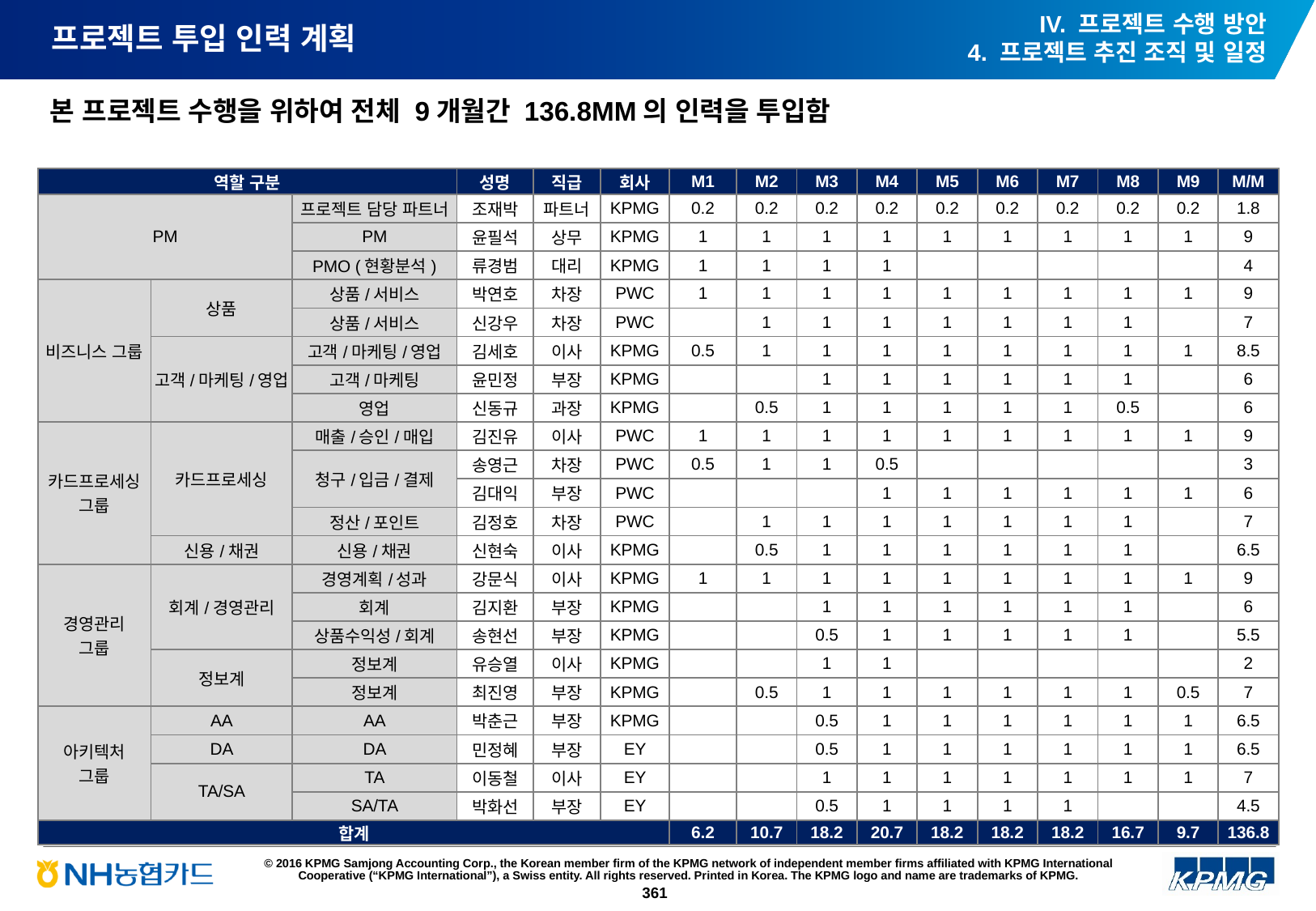

IV. 프로젝트 수행 방안
4. 프로젝트 추진 조직 및 일정
# 프로젝트 투입 인력 계획
본 프로젝트 수행을 위하여 전체 9개월간 136.8MM의 인력을 투입함
| 역할 구분 |  |  | 성명 | 직급 | 회사 | M1 | M2 | M3 | M4 | M5 | M6 | M7 | M8 | M9 | M/M |
| --- | --- | --- | --- | --- | --- | --- | --- | --- | --- | --- | --- | --- | --- | --- | --- |
| PM |  | 프로젝트 담당 파트너 | 조재박 | 파트너 | KPMG | 0.2 | 0.2 | 0.2 | 0.2 | 0.2 | 0.2 | 0.2 | 0.2 | 0.2 | 1.8 |
|  |  | PM | 윤필석 | 상무 | KPMG | 1 | 1 | 1 | 1 | 1 | 1 | 1 | 1 | 1 | 9 |
|  |  | PMO (현황분석) | 류경범 | 대리 | KPMG | 1 | 1 | 1 | 1 |  |  |  |  |  | 4 |
| 비즈니스 그룹 | 상품 | 상품/서비스 | 박연호 | 차장 | PWC | 1 | 1 | 1 | 1 | 1 | 1 | 1 | 1 | 1 | 9 |
|  |  | 상품/서비스 | 신강우 | 차장 | PWC |  | 1 | 1 | 1 | 1 | 1 | 1 | 1 |  | 7 |
|  | 고객/마케팅/영업 | 고객/마케팅/영업 | 김세호 | 이사 | KPMG | 0.5 | 1 | 1 | 1 | 1 | 1 | 1 | 1 | 1 | 8.5 |
|  |  | 고객/마케팅 | 윤민정 | 부장 | KPMG |  |  | 1 | 1 | 1 | 1 | 1 | 1 |  | 6 |
|  |  | 영업 | 신동규 | 과장 | KPMG |  | 0.5 | 1 | 1 | 1 | 1 | 1 | 0.5 |  | 6 |
| 카드프로세싱 그룹 | 카드프로세싱 | 매출/승인/매입 | 김진유 | 이사 | PWC | 1 | 1 | 1 | 1 | 1 | 1 | 1 | 1 | 1 | 9 |
|  |  | 청구/입금/결제 | 송영근 | 차장 | PWC | 0.5 | 1 | 1 | 0.5 |  |  |  |  |  | 3 |
|  |  |  | 김대익 | 부장 | PWC |  |  |  | 1 | 1 | 1 | 1 | 1 | 1 | 6 |
|  |  | 정산/포인트 | 김정호 | 차장 | PWC |  | 1 | 1 | 1 | 1 | 1 | 1 | 1 |  | 7 |
|  | 신용/채권 | 신용/채권 | 신현숙 | 이사 | KPMG |  | 0.5 | 1 | 1 | 1 | 1 | 1 | 1 |  | 6.5 |
| 경영관리 그룹 | 회계/경영관리 | 경영계획/성과 | 강문식 | 이사 | KPMG | 1 | 1 | 1 | 1 | 1 | 1 | 1 | 1 | 1 | 9 |
|  |  | 회계 | 김지환 | 부장 | KPMG |  |  | 1 | 1 | 1 | 1 | 1 | 1 |  | 6 |
|  |  | 상품수익성/회계 | 송현선 | 부장 | KPMG |  |  | 0.5 | 1 | 1 | 1 | 1 | 1 |  | 5.5 |
|  | 정보계 | 정보계 | 유승열 | 이사 | KPMG |  |  | 1 | 1 |  |  |  |  |  | 2 |
|  |  | 정보계 | 최진영 | 부장 | KPMG |  | 0.5 | 1 | 1 | 1 | 1 | 1 | 1 | 0.5 | 7 |
| 아키텍처 그룹 | AA | AA | 박춘근 | 부장 | KPMG |  |  | 0.5 | 1 | 1 | 1 | 1 | 1 | 1 | 6.5 |
|  | DA | DA | 민정혜 | 부장 | EY |  |  | 0.5 | 1 | 1 | 1 | 1 | 1 | 1 | 6.5 |
|  | TA/SA | TA | 이동철 | 이사 | EY |  |  | 1 | 1 | 1 | 1 | 1 | 1 | 1 | 7 |
|  |  | SA/TA | 박화선 | 부장 | EY |  |  | 0.5 | 1 | 1 | 1 | 1 |  |  | 4.5 |
| 합계 |  |  |  |  |  | 6.2 | 10.7 | 18.2 | 20.7 | 18.2 | 18.2 | 18.2 | 16.7 | 9.7 | 136.8 |